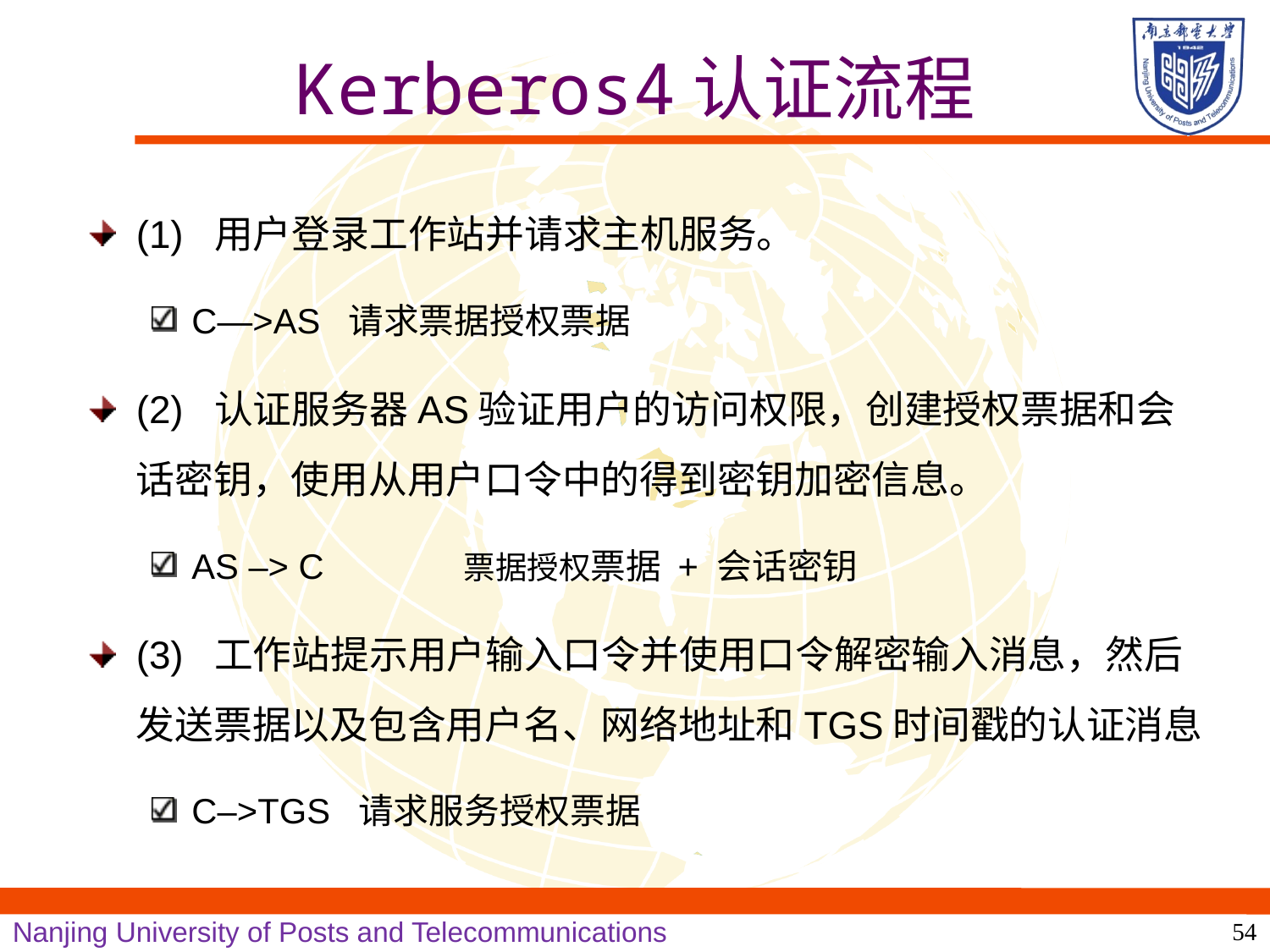

# Kerberos4认证流程
(1)  用户登录工作站并请求主机服务。
C—>AS  请求票据授权票据
(2)  认证服务器AS验证用户的访问权限，创建授权票据和会话密钥，使用从用户口令中的得到密钥加密信息。
AS –> C	 票据授权票据 + 会话密钥
(3)  工作站提示用户输入口令并使用口令解密输入消息，然后发送票据以及包含用户名、网络地址和TGS时间戳的认证消息
C–>TGS  请求服务授权票据
54